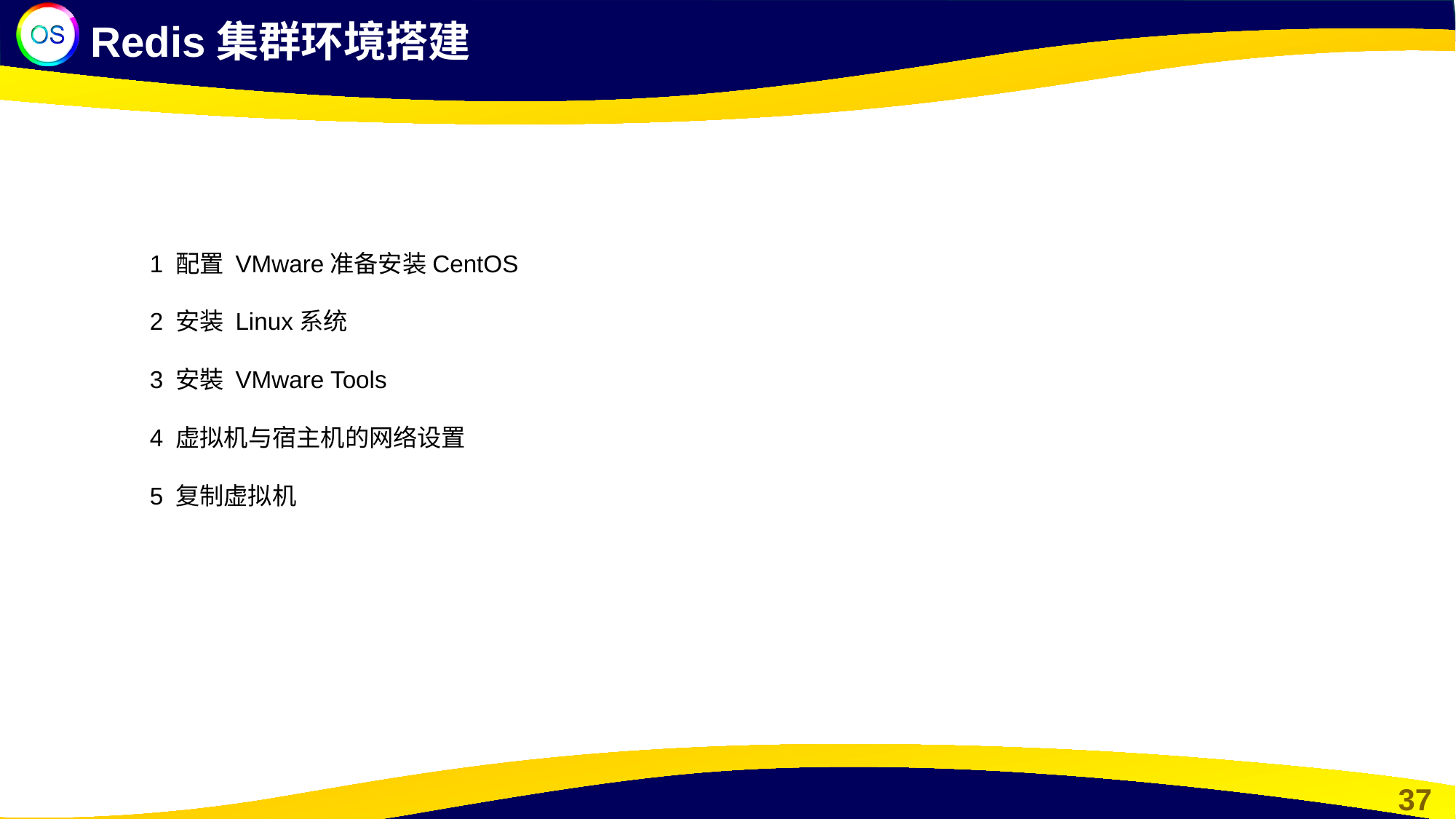

Redis集群环境搭建
1 配置 VMware准备安装CentOS
2 安装 Linux系统
3 安裝 VMware Tools
4 虚拟机与宿主机的网络设置
5 复制虚拟机